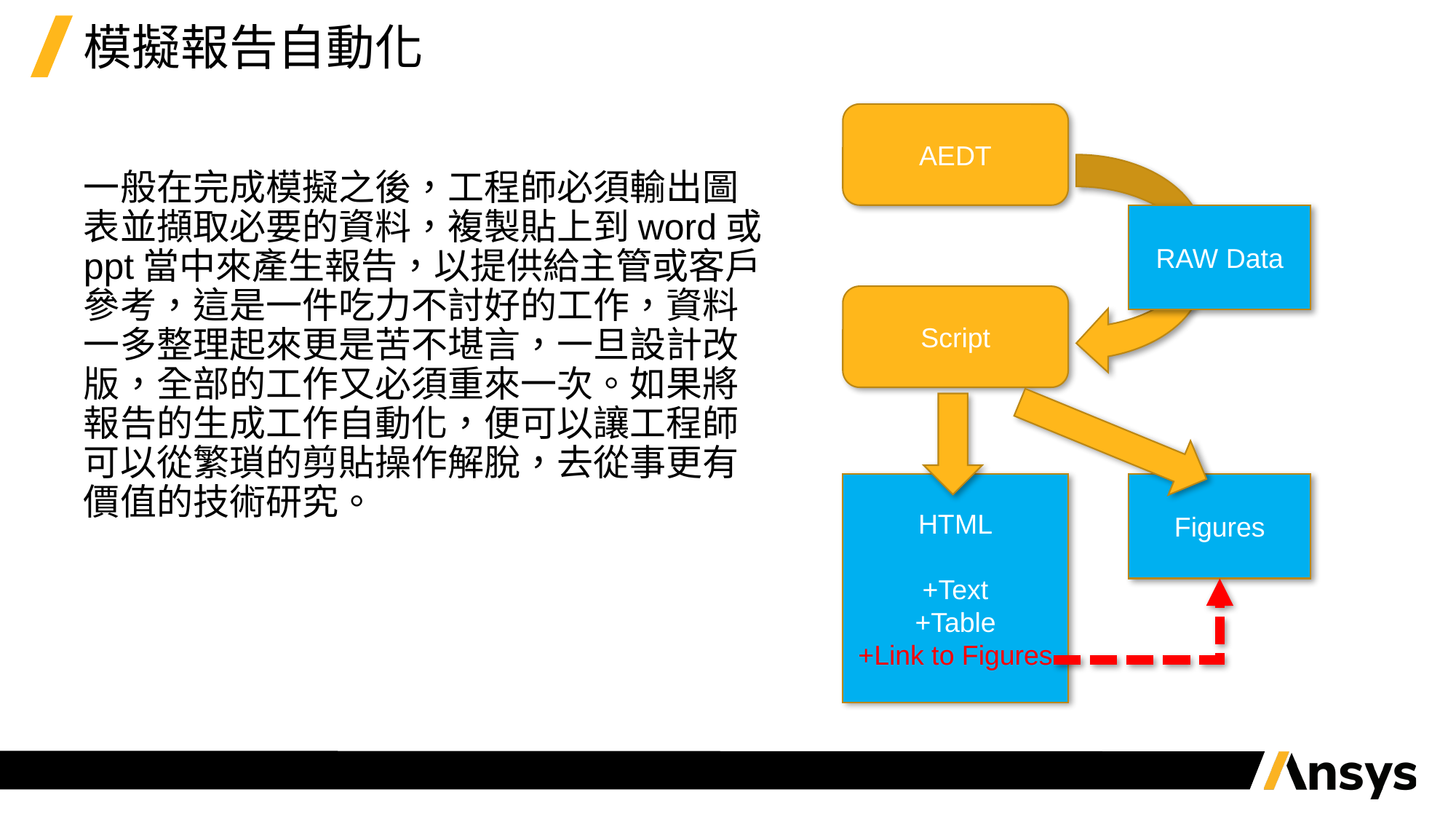

# 模擬報告自動化
AEDT

一般在完成模擬之後，工程師必須輸出圖表並擷取必要的資料，複製貼上到word或ppt當中來產生報告，以提供給主管或客戶參考，這是一件吃力不討好的工作，資料一多整理起來更是苦不堪言，一旦設計改版，全部的工作又必須重來一次。如果將報告的生成工作自動化，便可以讓工程師可以從繁瑣的剪貼操作解脫，去從事更有價值的技術研究。

RAW Data
Script

HTML

+Text
+Table
+Link to Figures
Figures